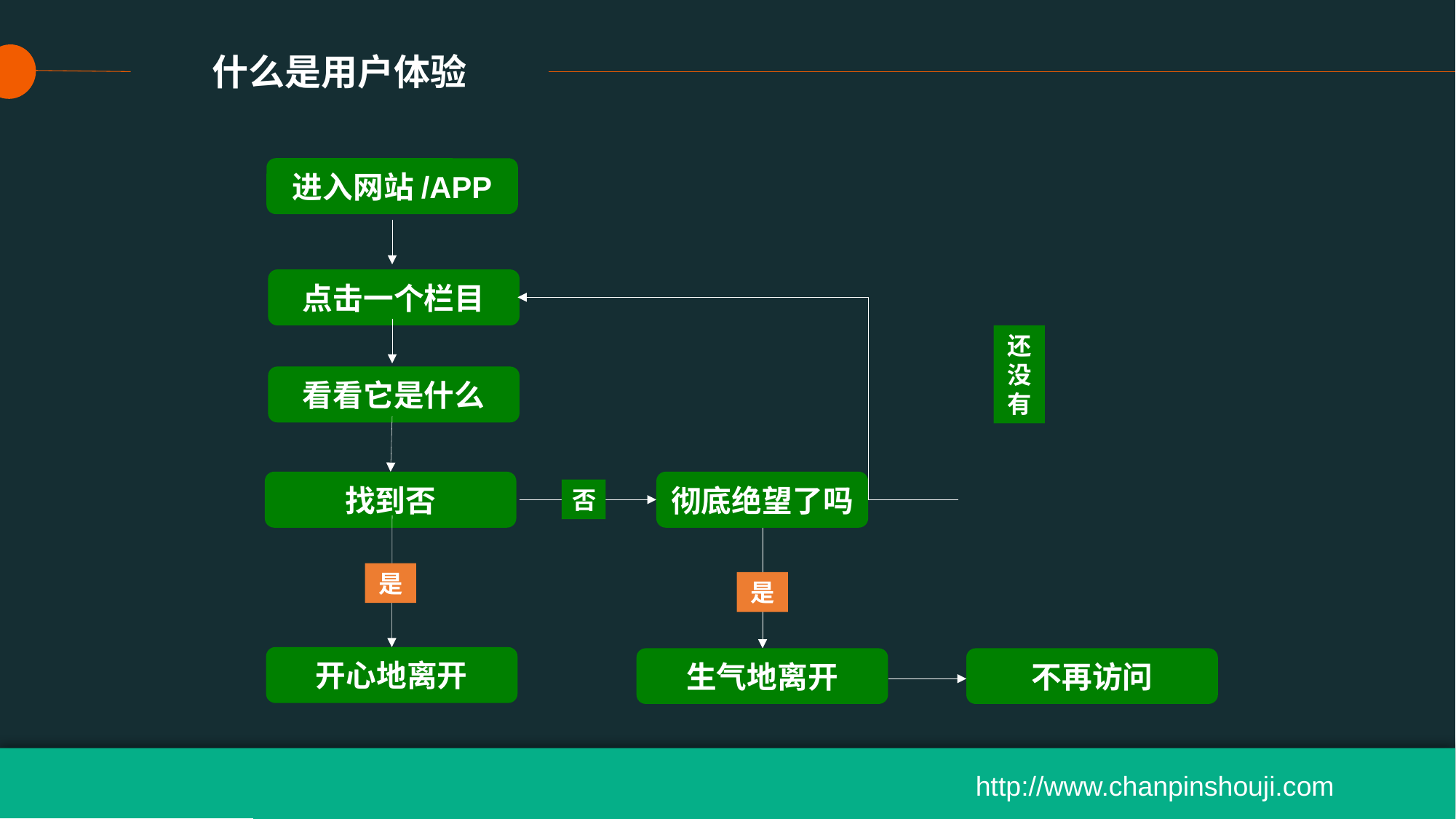

什么是用户体验
进入网站/APP
点击一个栏目
还没有
看看它是什么
找到否
彻底绝望了吗
否
是
是
开心地离开
生气地离开
不再访问